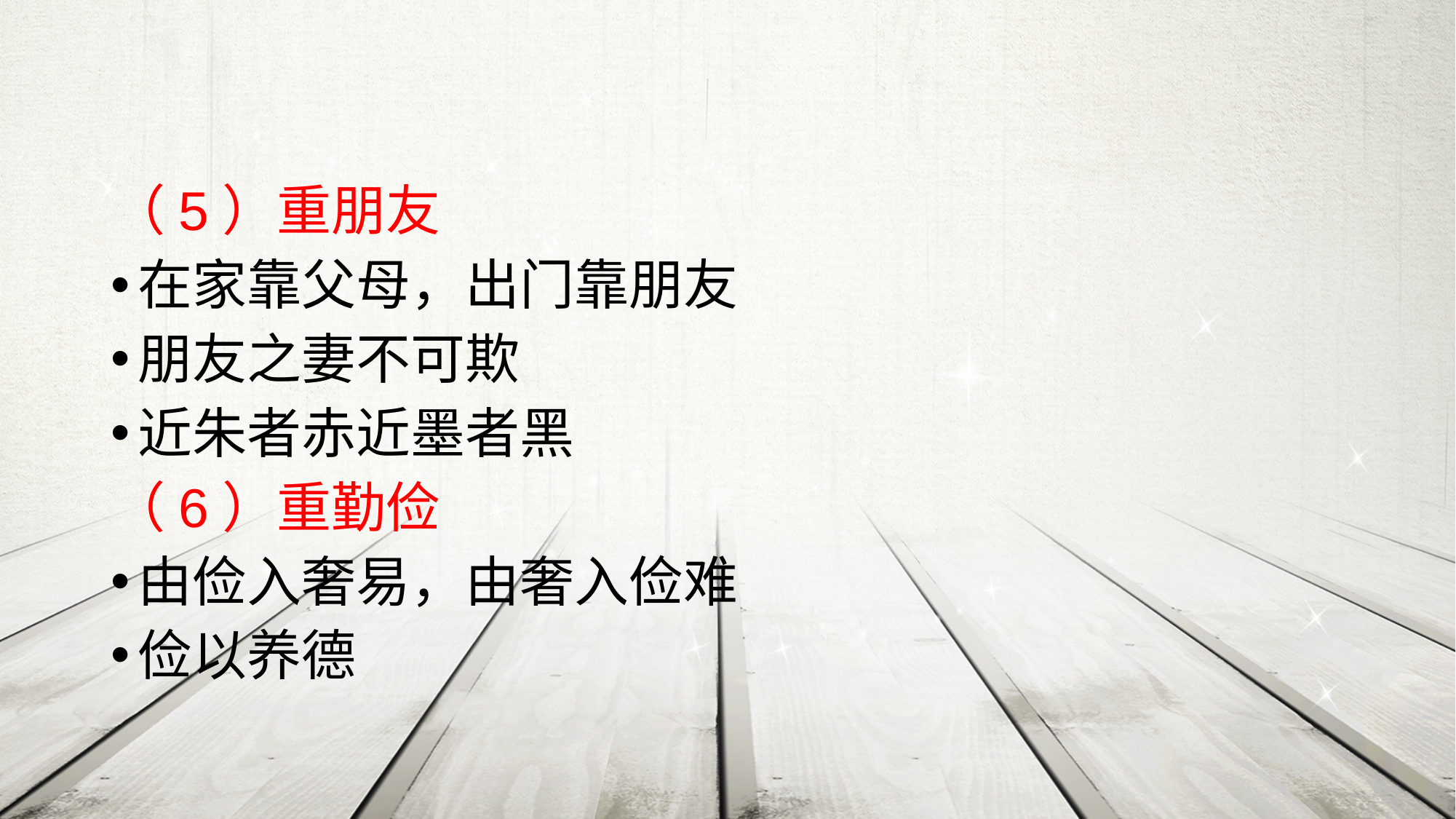

（5）重朋友
在家靠父母，出门靠朋友
朋友之妻不可欺
近朱者赤近墨者黑
（6）重勤俭
由俭入奢易，由奢入俭难
俭以养德